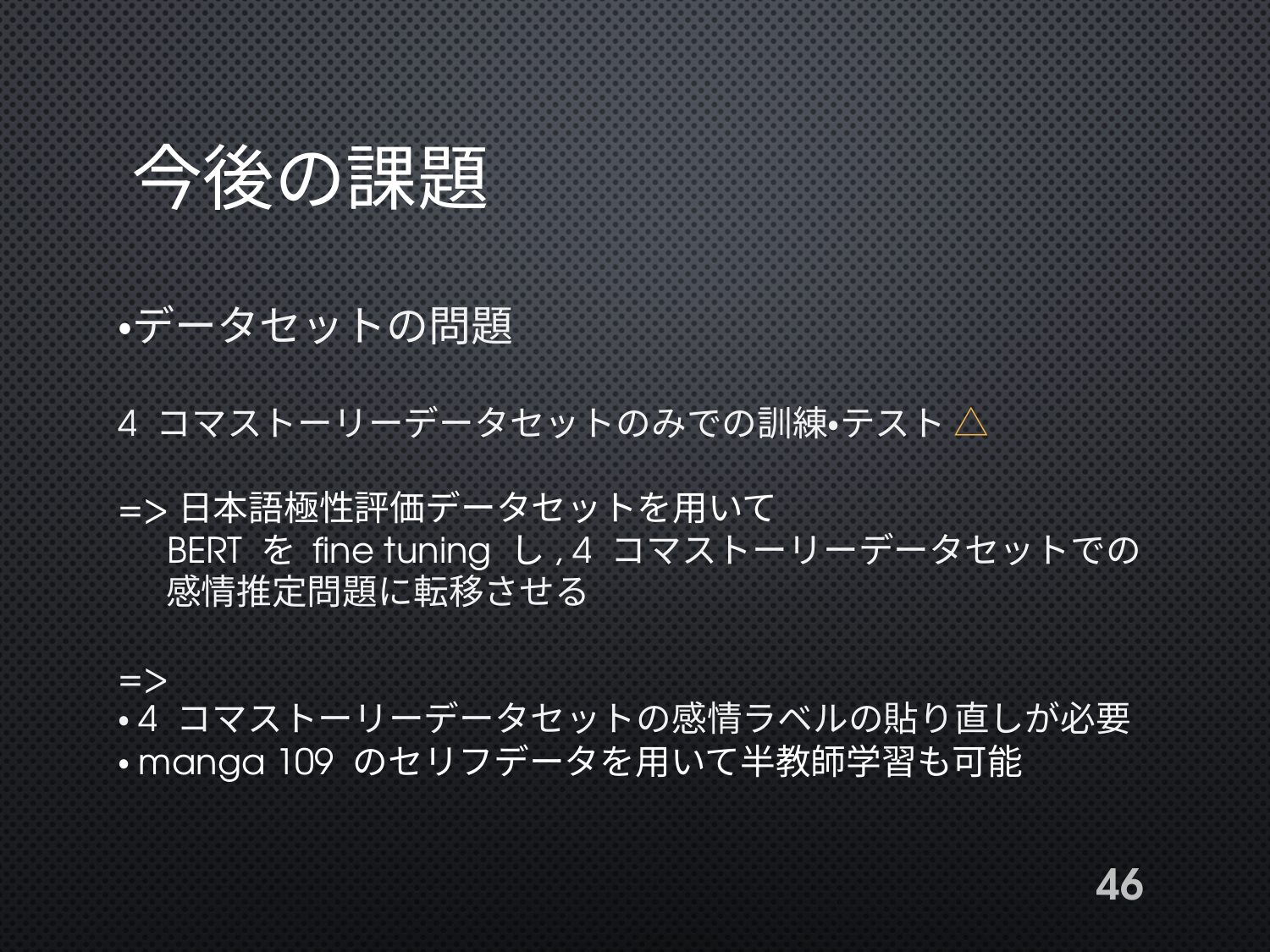

# 今後の課題
・データセットの問題

4 コマストーリーデータセットのみでの訓練・テスト △

=>日本語極性評価データセットを用いて
     BERT を fine tuning し, 4 コマストーリーデータセットでの
     感情推定問題に転移させる

=>
・4 コマストーリーデータセットの感情ラベルの貼り直しが必要
・manga 109 のセリフデータを用いて半教師学習も可能

46